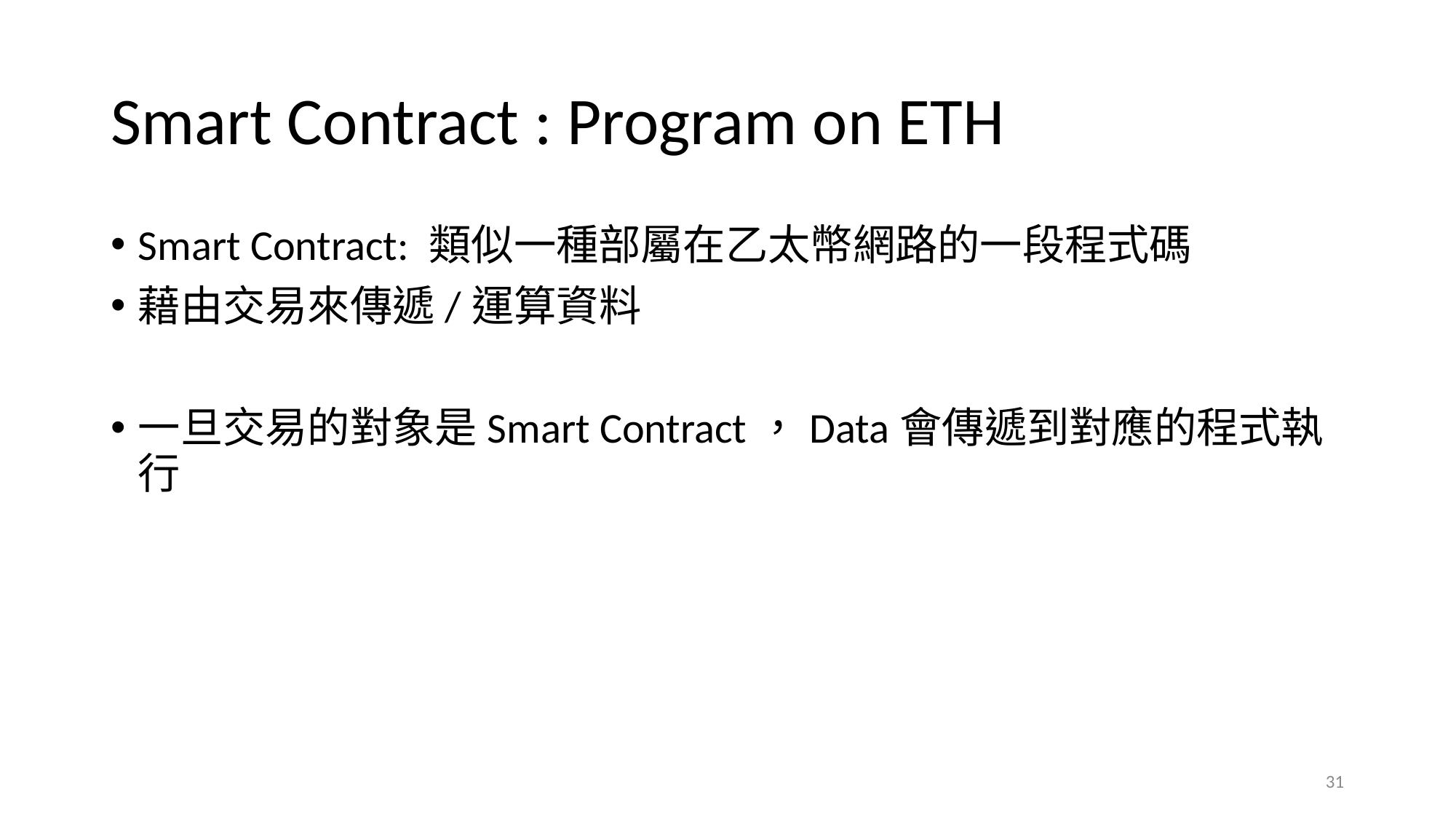

# Smart Contract : Program on ETH
Smart Contract: 類似一種部屬在乙太幣網路的一段程式碼
藉由交易來傳遞/運算資料

一旦交易的對象是Smart Contract，Data會傳遞到對應的程式執行
31